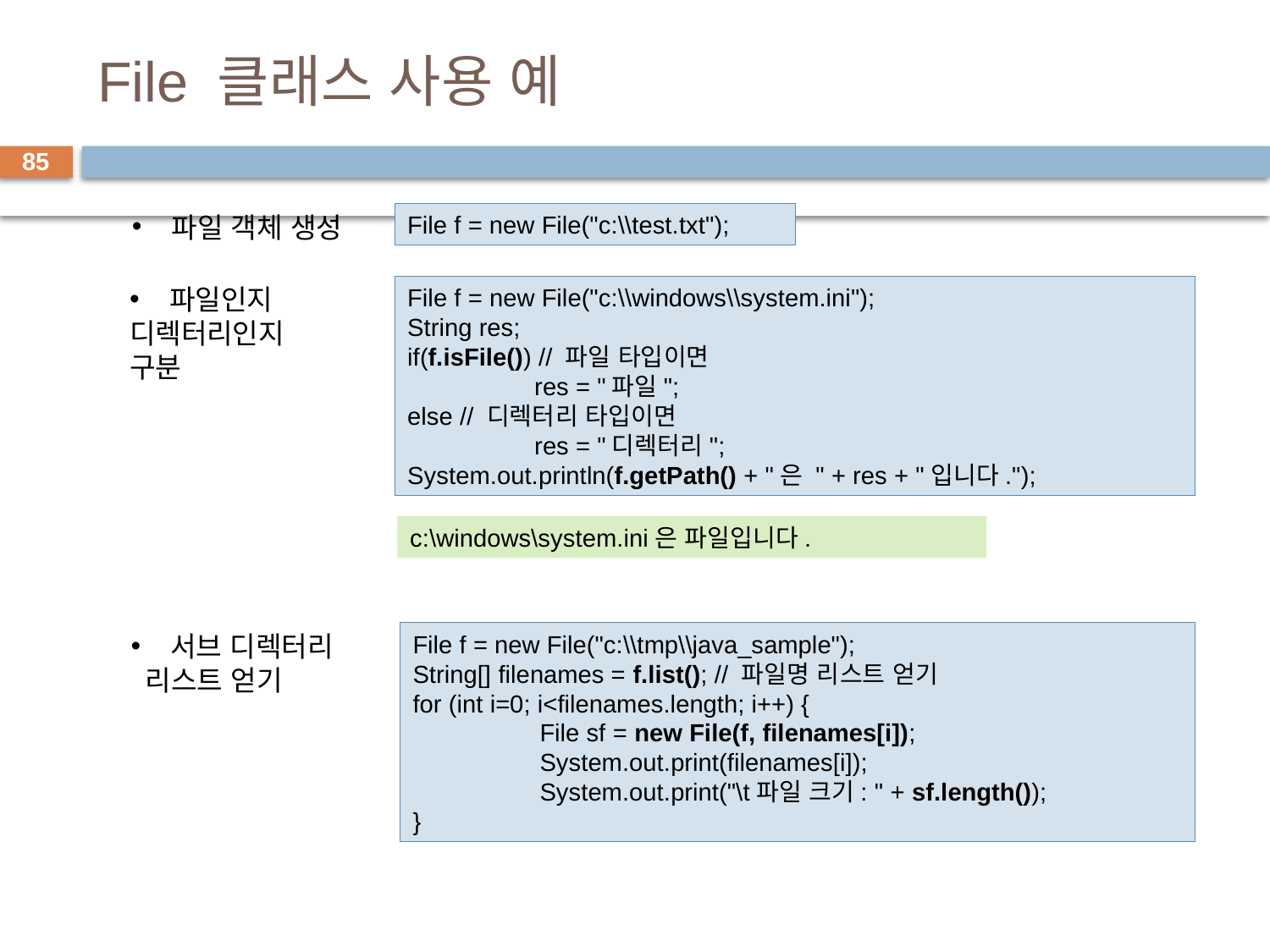

# File 클래스 사용 예
85
파일 객체 생성
File f = new File("c:\\test.txt");
파일인지
디렉터리인지
구분
File f = new File("c:\\windows\\system.ini");
String res;
if(f.isFile()) // 파일 타입이면
	res = "파일";
else // 디렉터리 타입이면
	res = "디렉터리";
System.out.println(f.getPath() + "은 " + res + "입니다.");
c:\windows\system.ini은 파일입니다.
서브 디렉터리
 리스트 얻기
File f = new File("c:\\tmp\\java_sample");
String[] filenames = f.list(); // 파일명 리스트 얻기
for (int i=0; i<filenames.length; i++) {
	File sf = new File(f, filenames[i]);
	System.out.print(filenames[i]);
	System.out.print("\t파일 크기: " + sf.length());
}